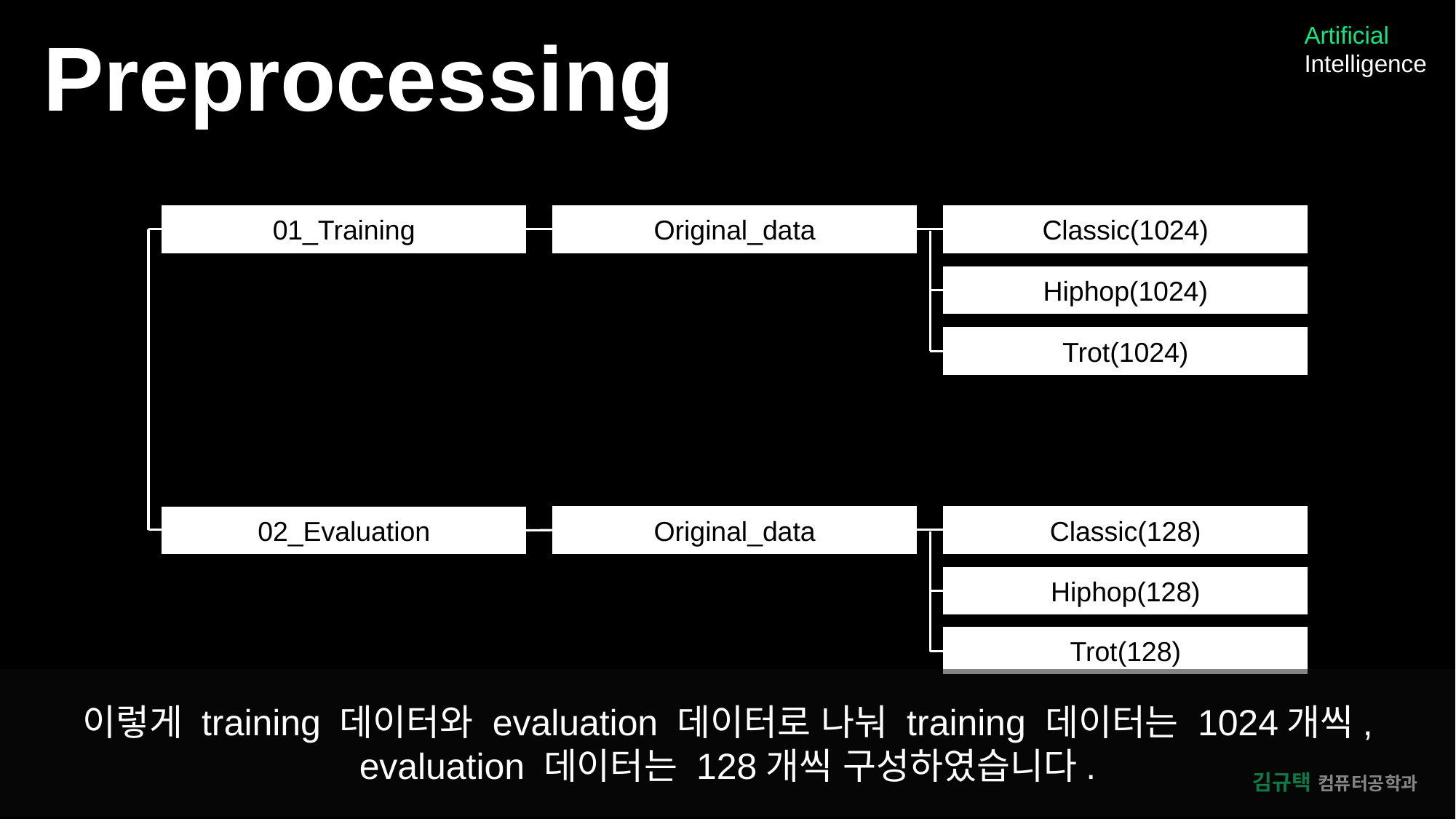

Artificial
Intelligence
Preprocessing
Original_data
Classic(1024)
01_Training
Hiphop(1024)
Trot(1024)
Original_data
Classic(128)
02_Evaluation
Hiphop(128)
Trot(128)
이렇게 training 데이터와 evaluation 데이터로 나눠 training 데이터는 1024개씩, evaluation 데이터는 128개씩 구성하였습니다.
김규택 컴퓨터공학과